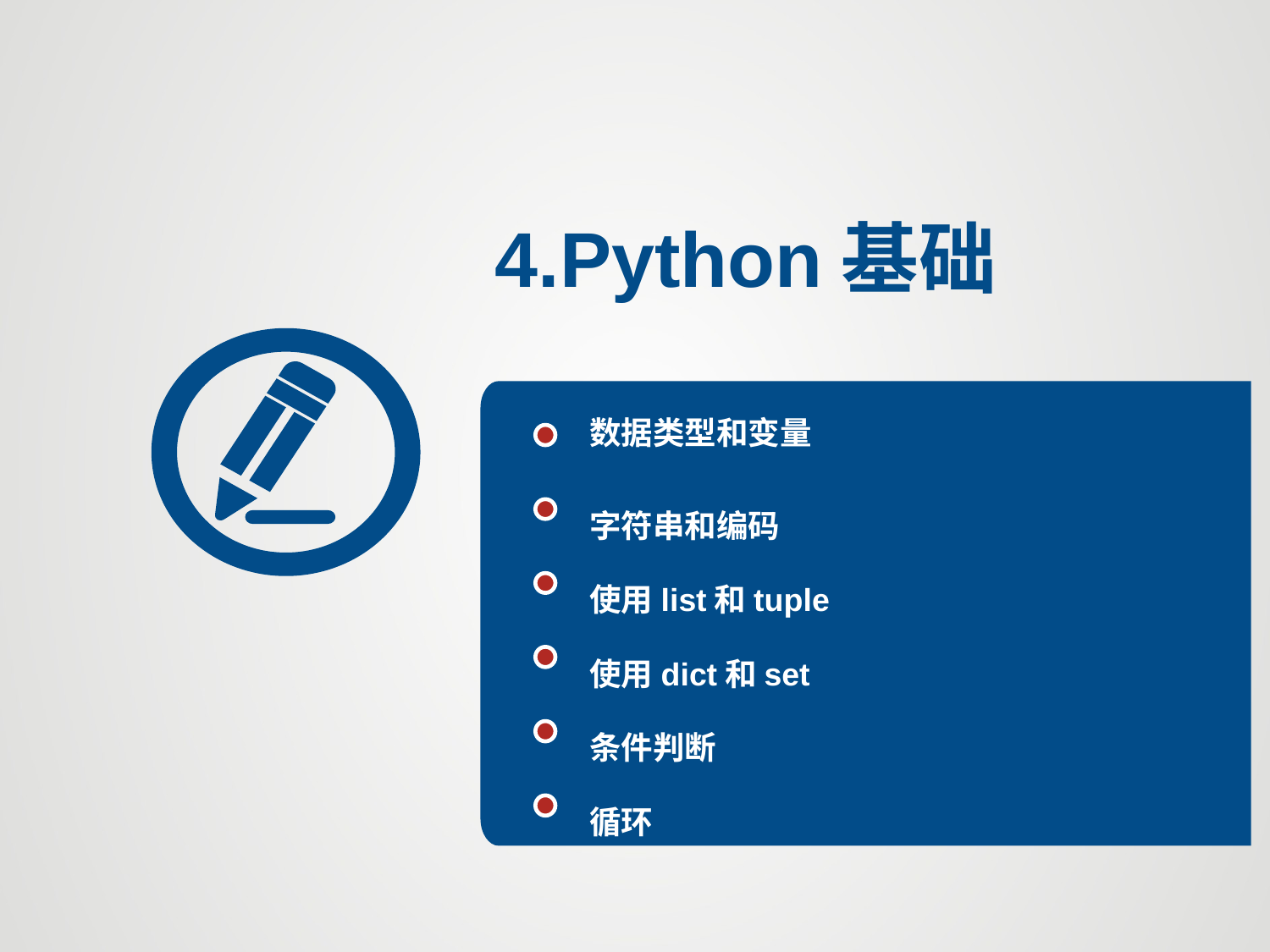

4.Python基础

数据类型和变量

字符串和编码

使用list和tuple

使用dict和set

条件判断

循环